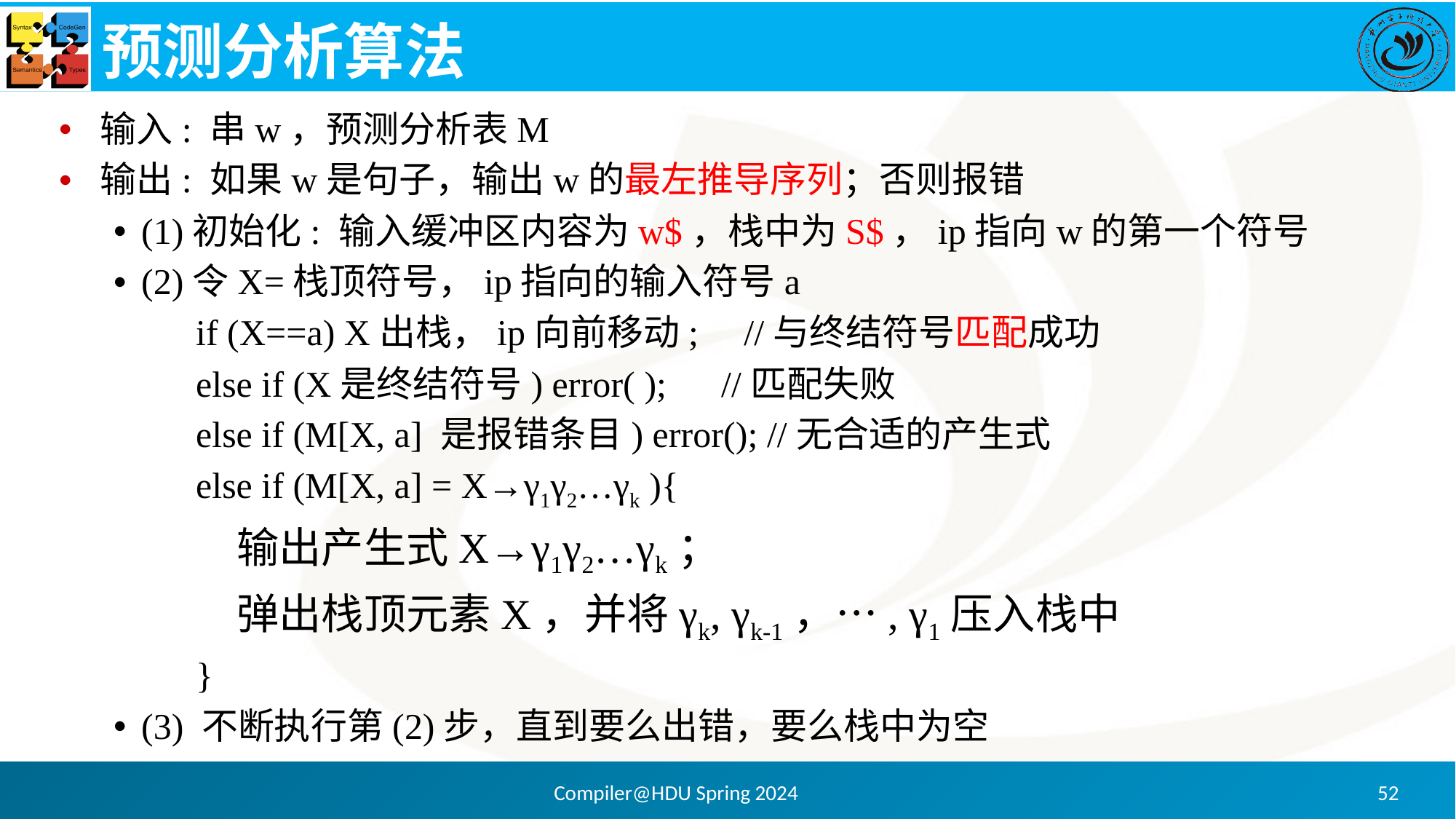

# 预测分析算法
输入: 串w，预测分析表M
输出: 如果w是句子，输出w的最左推导序列；否则报错
(1)初始化: 输入缓冲区内容为w$，栈中为S$，ip指向w的第一个符号
(2)令X=栈顶符号，ip指向的输入符号a
if (X==a) X出栈，ip向前移动;     //与终结符号匹配成功
else if (X是终结符号) error( );      //匹配失败
else if (M[X, a] 是报错条目) error(); //无合适的产生式
else if (M[X, a] = X→γ1γ2…γk ){
输出产生式X→γ1γ2…γk；
弹出栈顶元素X，并将γk, γk-1，…, γ1压入栈中
}
(3) 不断执行第(2)步，直到要么出错，要么栈中为空
Compiler@HDU Spring 2024
52